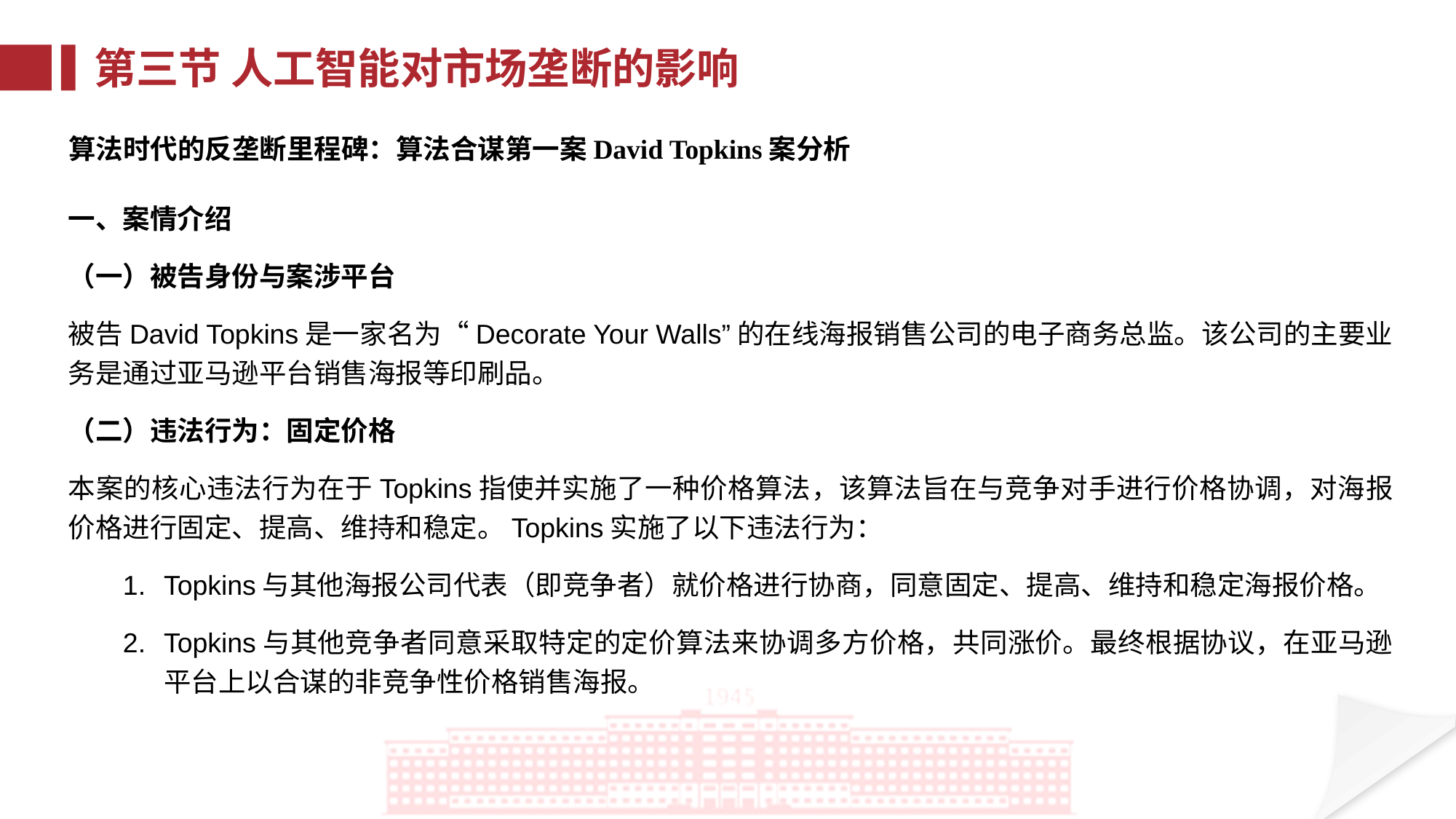

第三节 人工智能对市场垄断的影响

算法时代的反垄断里程碑：算法合谋第一案David Topkins案分析
一、案情介绍
（一）被告身份与案涉平台
被告David Topkins是一家名为“Decorate Your Walls”的在线海报销售公司的电子商务总监。该公司的主要业务是通过亚马逊平台销售海报等印刷品。
（二）违法行为：固定价格
本案的核心违法行为在于Topkins指使并实施了一种价格算法，该算法旨在与竞争对手进行价格协调，对海报价格进行固定、提高、维持和稳定。Topkins实施了以下违法行为：
Topkins与其他海报公司代表（即竞争者）就价格进行协商，同意固定、提高、维持和稳定海报价格。
Topkins与其他竞争者同意采取特定的定价算法来协调多方价格，共同涨价。最终根据协议，在亚马逊平台上以合谋的非竞争性价格销售海报。